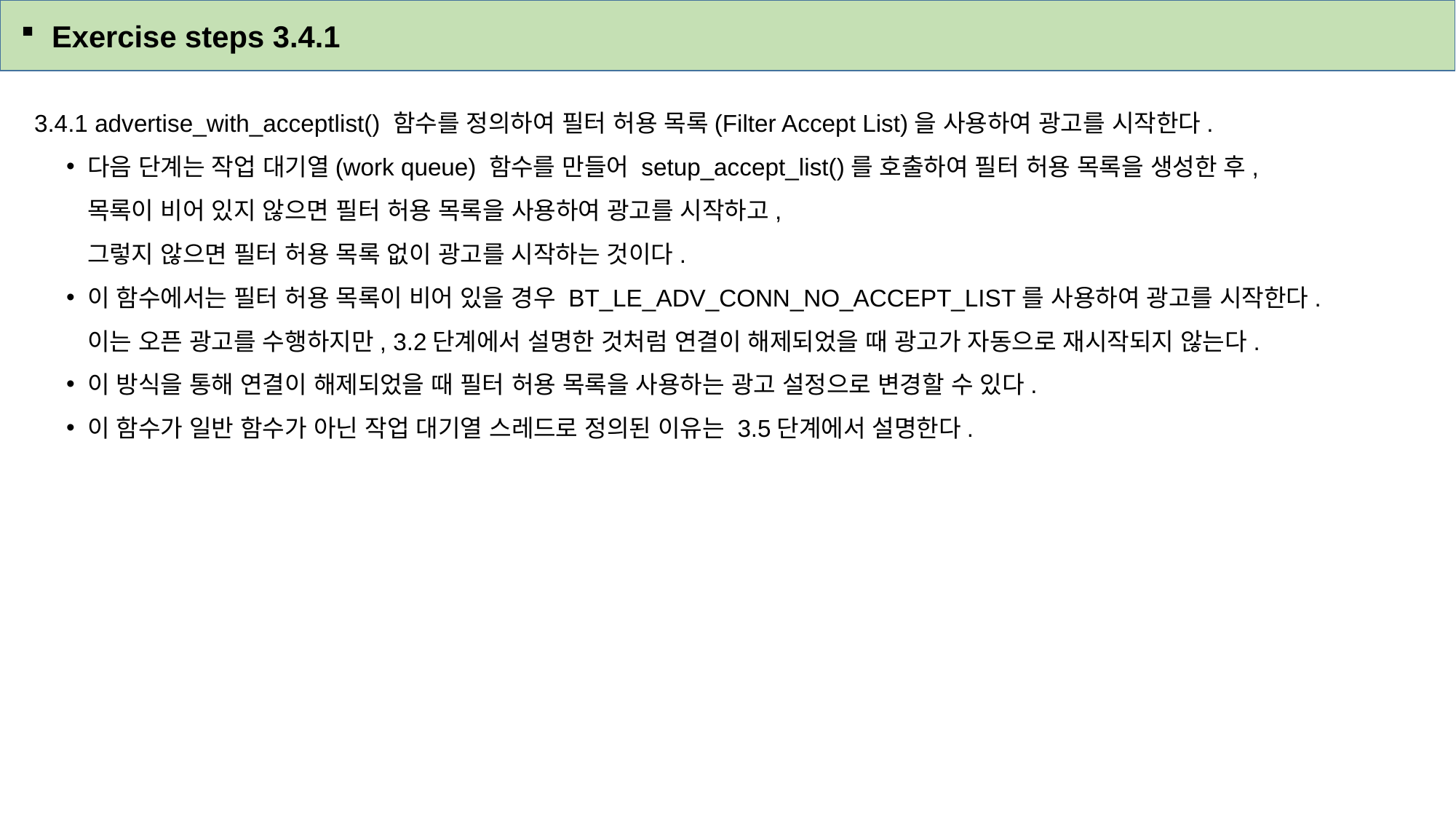

Exercise steps 3.4.1
3.4.1 advertise_with_acceptlist() 함수를 정의하여 필터 허용 목록(Filter Accept List)을 사용하여 광고를 시작한다.
다음 단계는 작업 대기열(work queue) 함수를 만들어 setup_accept_list()를 호출하여 필터 허용 목록을 생성한 후,
목록이 비어 있지 않으면 필터 허용 목록을 사용하여 광고를 시작하고,
그렇지 않으면 필터 허용 목록 없이 광고를 시작하는 것이다.
이 함수에서는 필터 허용 목록이 비어 있을 경우 BT_LE_ADV_CONN_NO_ACCEPT_LIST를 사용하여 광고를 시작한다.
이는 오픈 광고를 수행하지만, 3.2단계에서 설명한 것처럼 연결이 해제되었을 때 광고가 자동으로 재시작되지 않는다.
이 방식을 통해 연결이 해제되었을 때 필터 허용 목록을 사용하는 광고 설정으로 변경할 수 있다.
이 함수가 일반 함수가 아닌 작업 대기열 스레드로 정의된 이유는 3.5단계에서 설명한다.